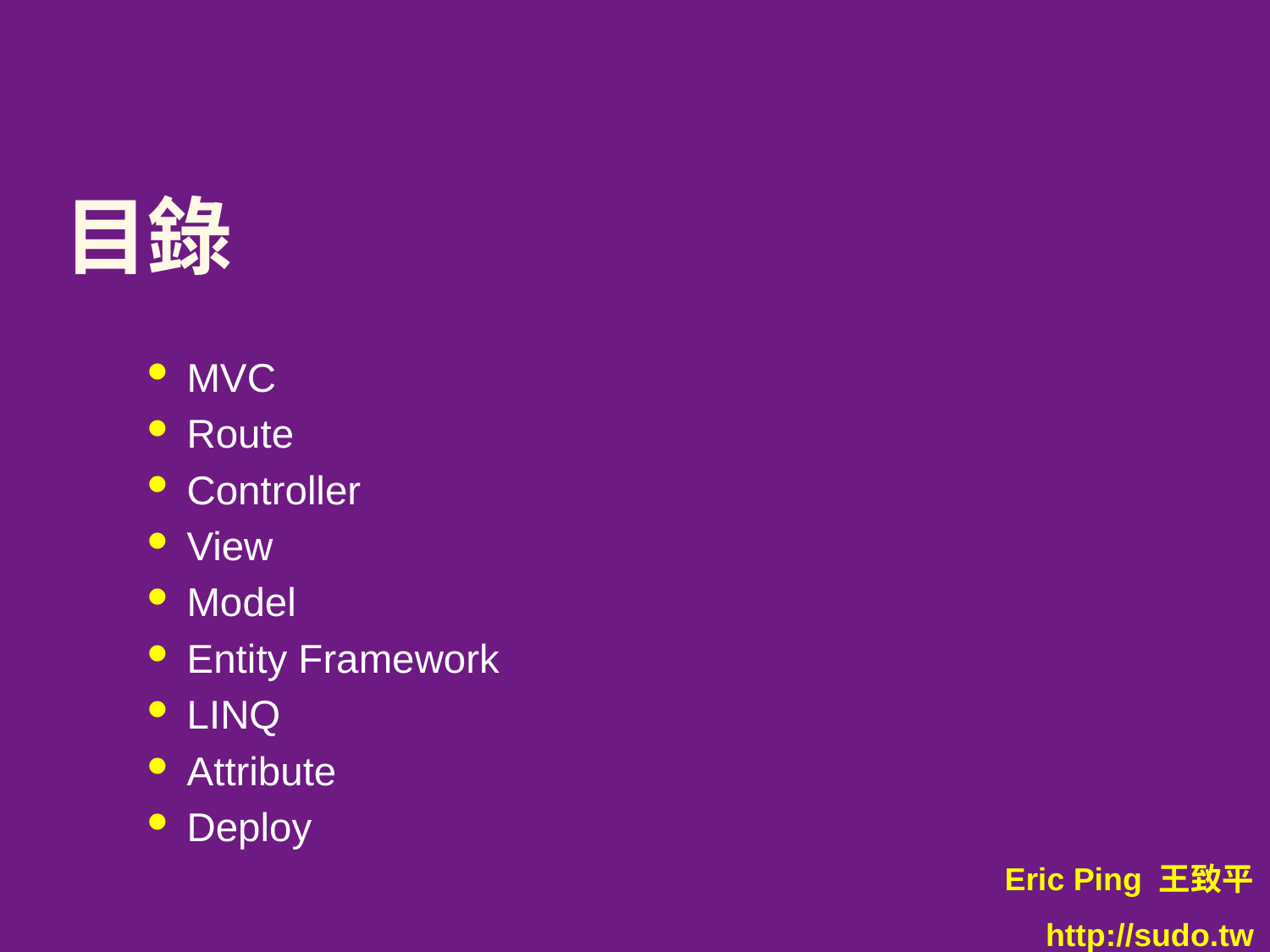

# 目錄
MVC
Route
Controller
View
Model
Entity Framework
LINQ
Attribute
Deploy